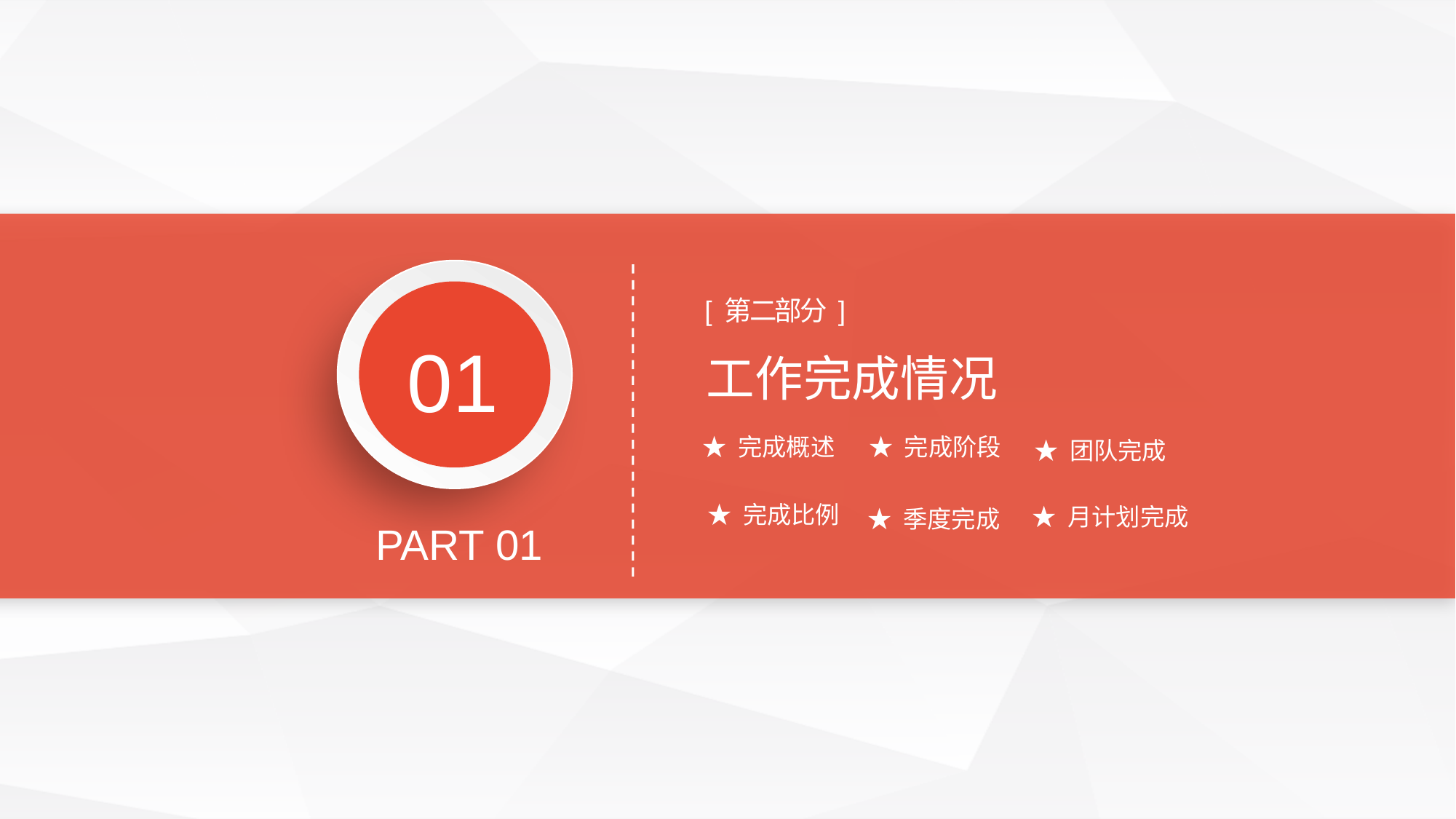

01
[ 第二部分 ]
工作完成情况
★ 完成概述
★ 完成阶段
★ 团队完成
★ 完成比例
★ 月计划完成
★ 季度完成
PART 01